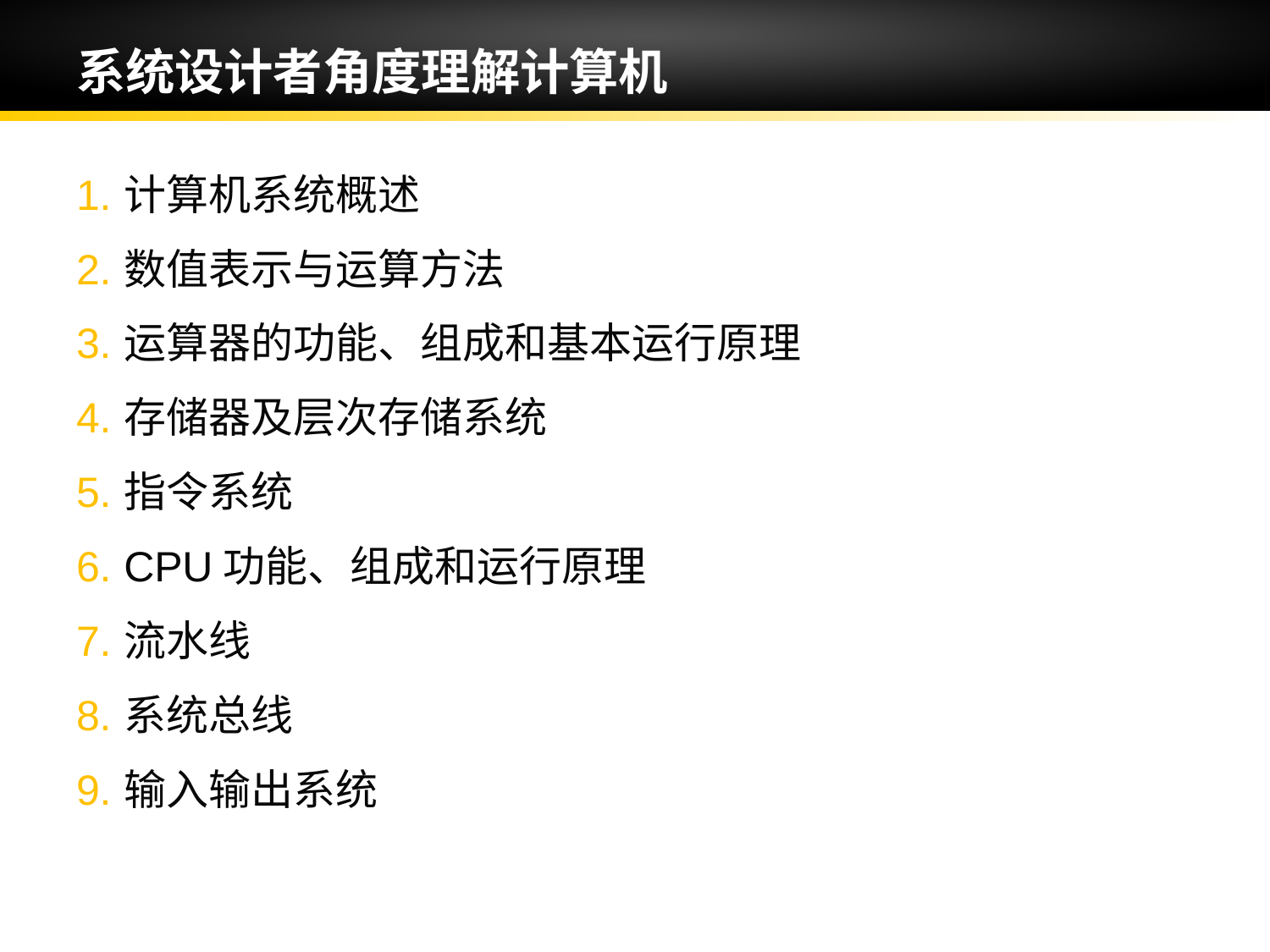

# 系统设计者角度理解计算机
计算机系统概述
数值表示与运算方法
运算器的功能、组成和基本运行原理
存储器及层次存储系统
指令系统
CPU功能、组成和运行原理
流水线
系统总线
输入输出系统